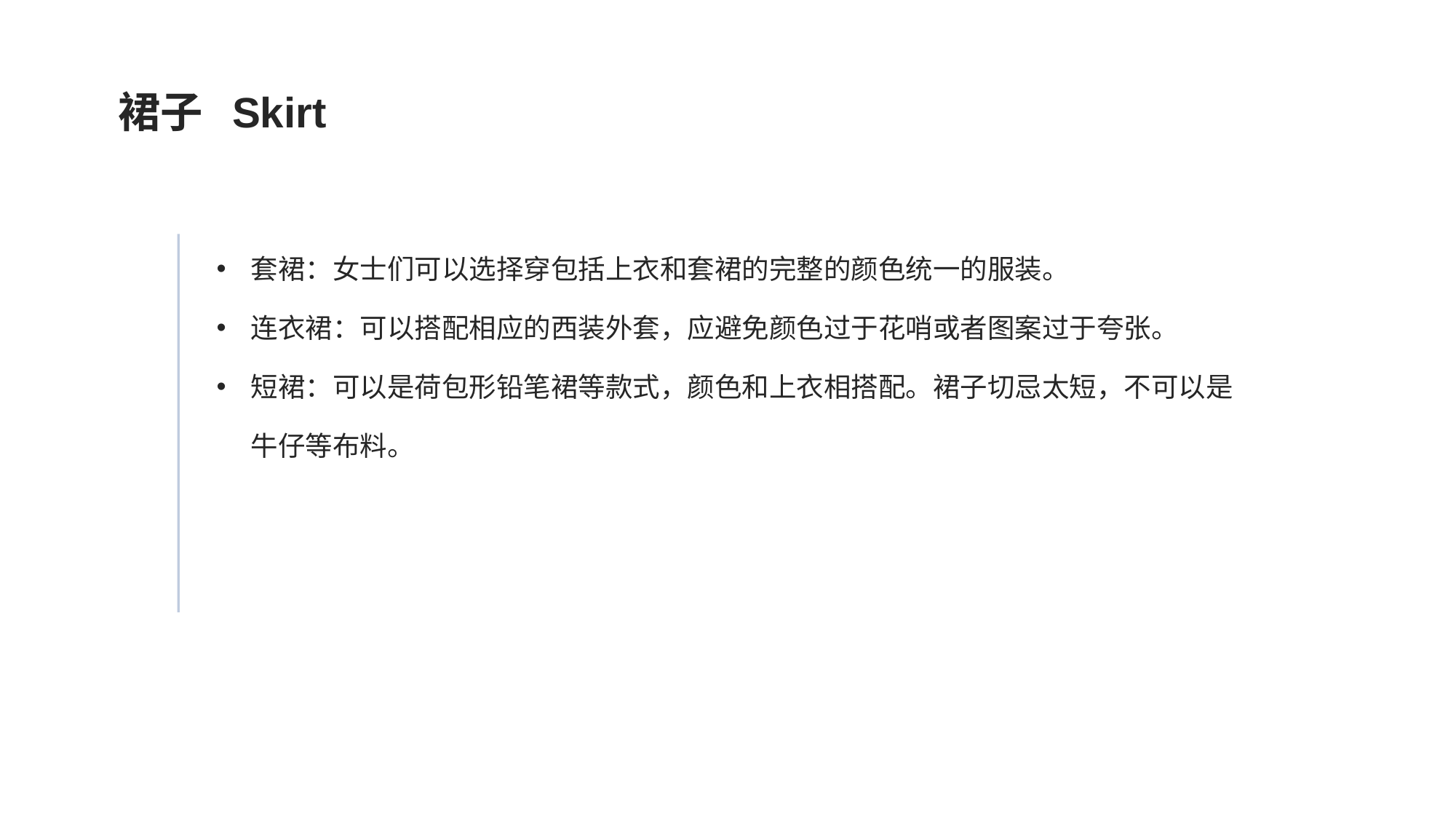

裙子  Skirt
套裙：女士们可以选择穿包括上衣和套裙的完整的颜色统一的服装。
连衣裙：可以搭配相应的西装外套，应避免颜色过于花哨或者图案过于夸张。
短裙：可以是荷包形铅笔裙等款式，颜色和上衣相搭配。裙子切忌太短，不可以是牛仔等布料。